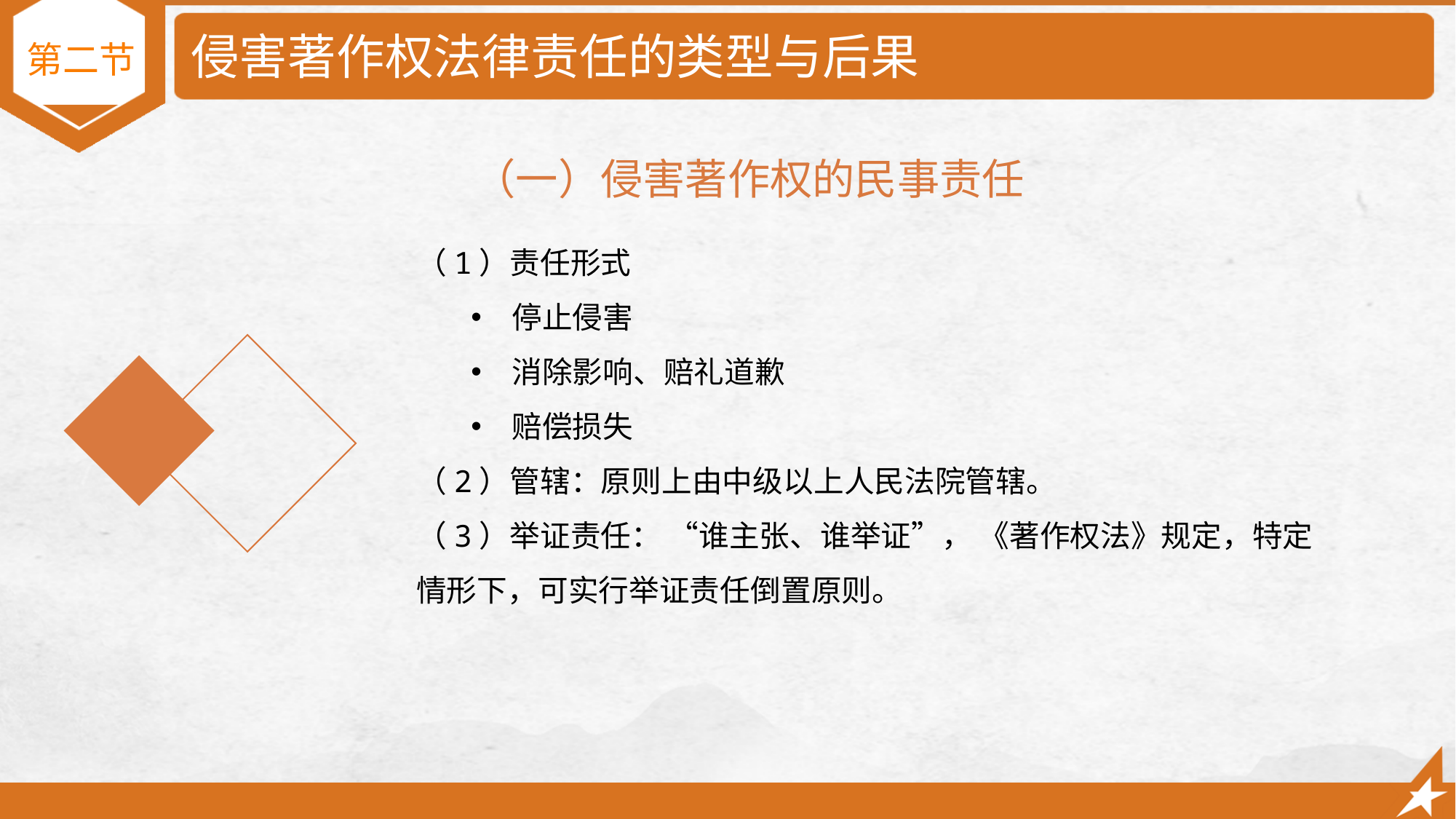

# 侵害著作权法律责任的类型与后果
第二节
（一）侵害著作权的民事责任
（1）责任形式
停止侵害
消除影响、赔礼道歉
赔偿损失
（2）管辖：原则上由中级以上人民法院管辖。
（3）举证责任： “谁主张、谁举证”， 《著作权法》规定，特定情形下，可实行举证责任倒置原则。